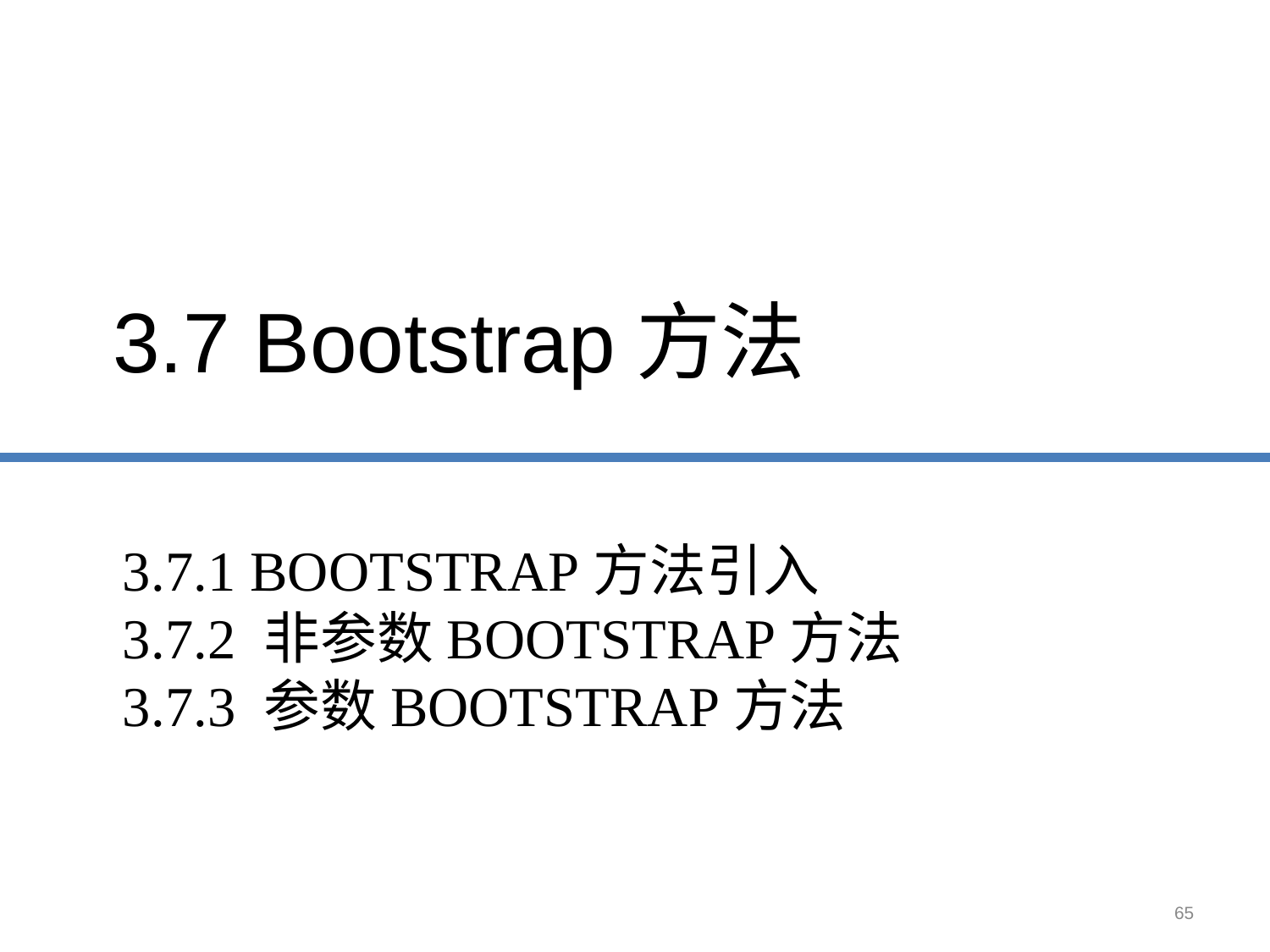

3.7 Bootstrap方法

# 3.7.1 Bootstrap方法引入 3.7.2 非参数bootstrap方法 3.7.3 参数bootstrap方法
65